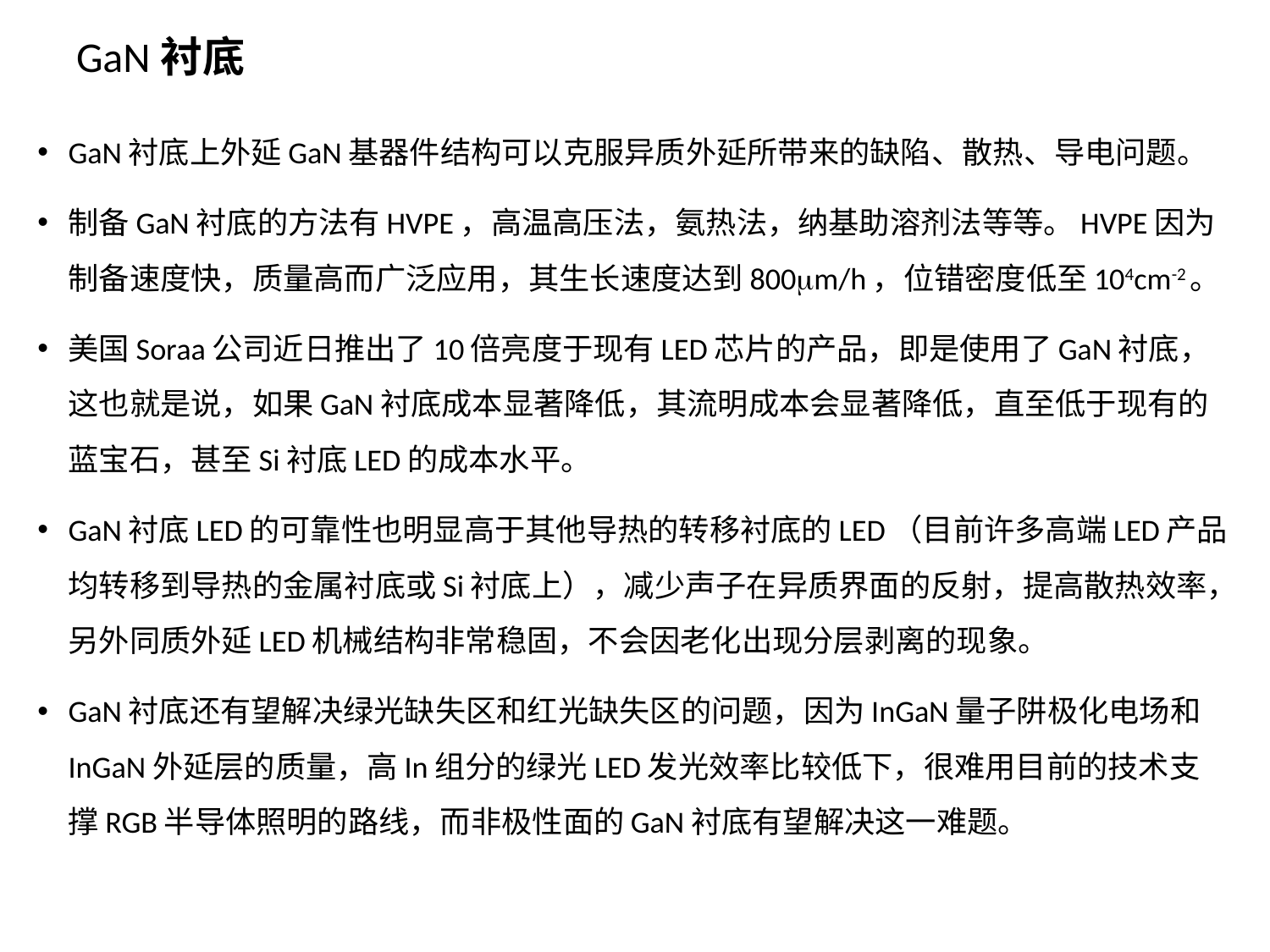

# GaN衬底
GaN衬底上外延GaN基器件结构可以克服异质外延所带来的缺陷、散热、导电问题。
制备GaN衬底的方法有HVPE，高温高压法，氨热法，纳基助溶剂法等等。HVPE因为制备速度快，质量高而广泛应用，其生长速度达到800μm/h，位错密度低至104cm-2。
美国Soraa公司近日推出了10倍亮度于现有LED芯片的产品，即是使用了GaN衬底，这也就是说，如果GaN衬底成本显著降低，其流明成本会显著降低，直至低于现有的蓝宝石，甚至Si衬底LED的成本水平。
GaN衬底LED的可靠性也明显高于其他导热的转移衬底的LED（目前许多高端LED产品均转移到导热的金属衬底或Si衬底上），减少声子在异质界面的反射，提高散热效率，另外同质外延LED机械结构非常稳固，不会因老化出现分层剥离的现象。
GaN衬底还有望解决绿光缺失区和红光缺失区的问题，因为InGaN量子阱极化电场和InGaN外延层的质量，高In组分的绿光LED发光效率比较低下，很难用目前的技术支撑RGB半导体照明的路线，而非极性面的GaN衬底有望解决这一难题。
22